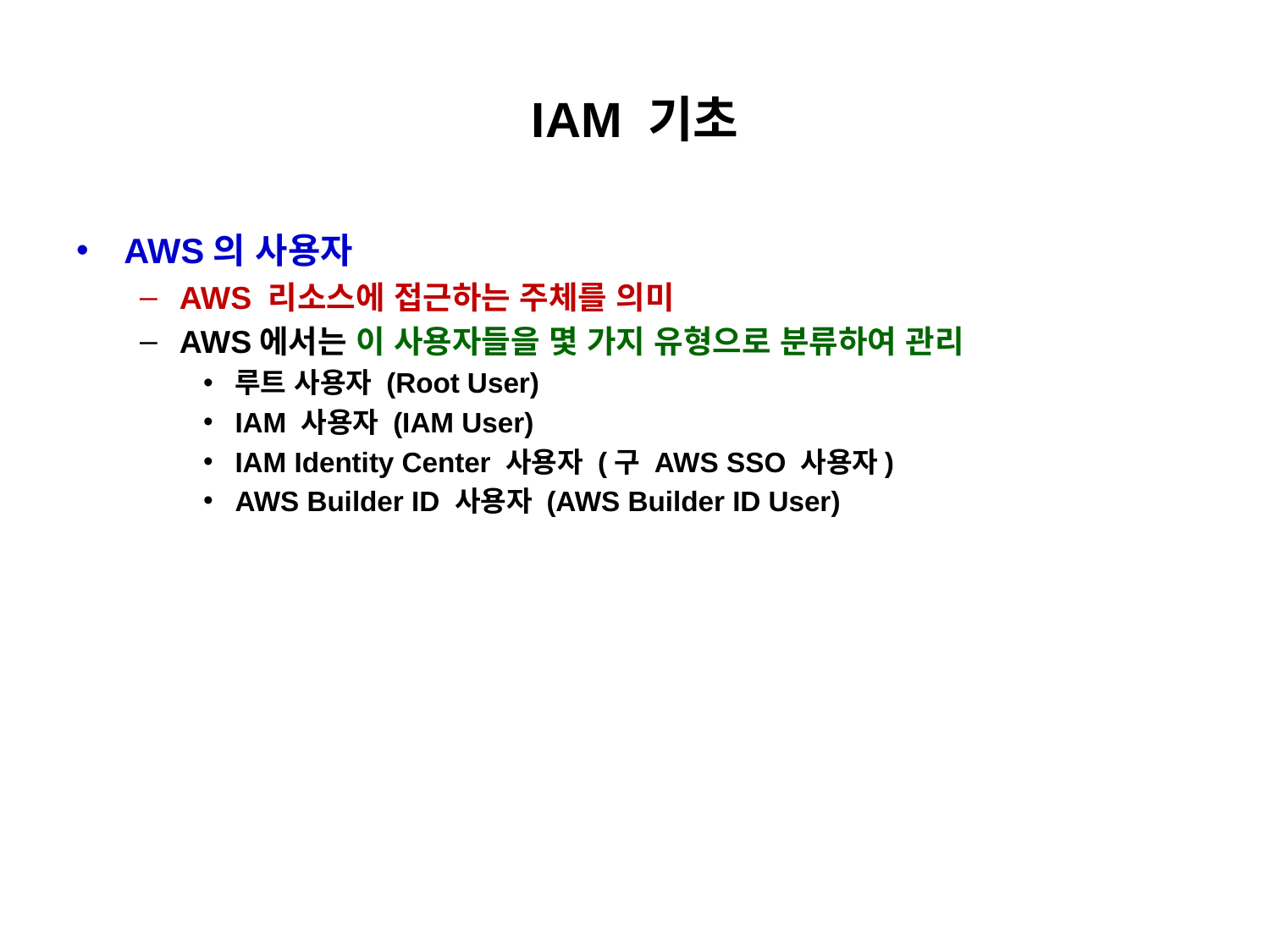

# IAM 기초
AWS의 사용자
AWS 리소스에 접근하는 주체를 의미
AWS에서는 이 사용자들을 몇 가지 유형으로 분류하여 관리
루트 사용자 (Root User)
IAM 사용자 (IAM User)
IAM Identity Center 사용자 (구 AWS SSO 사용자)
AWS Builder ID 사용자 (AWS Builder ID User)